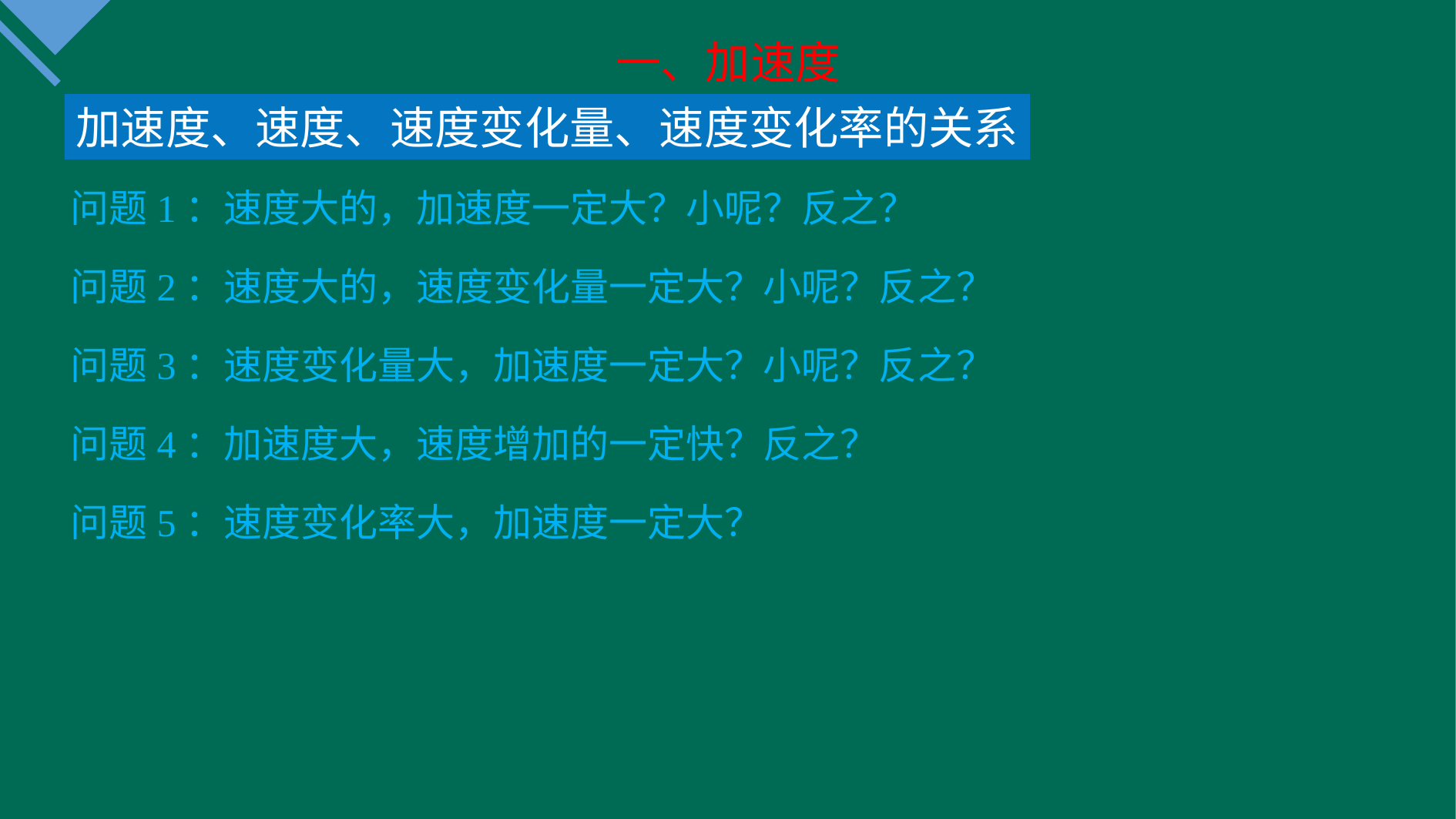

一、加速度
加速度、速度、速度变化量、速度变化率的关系
问题1：速度大的，加速度一定大？小呢？反之？
问题2：速度大的，速度变化量一定大？小呢？反之？
问题3：速度变化量大，加速度一定大？小呢？反之？
问题4：加速度大，速度增加的一定快？反之？
问题5：速度变化率大，加速度一定大？